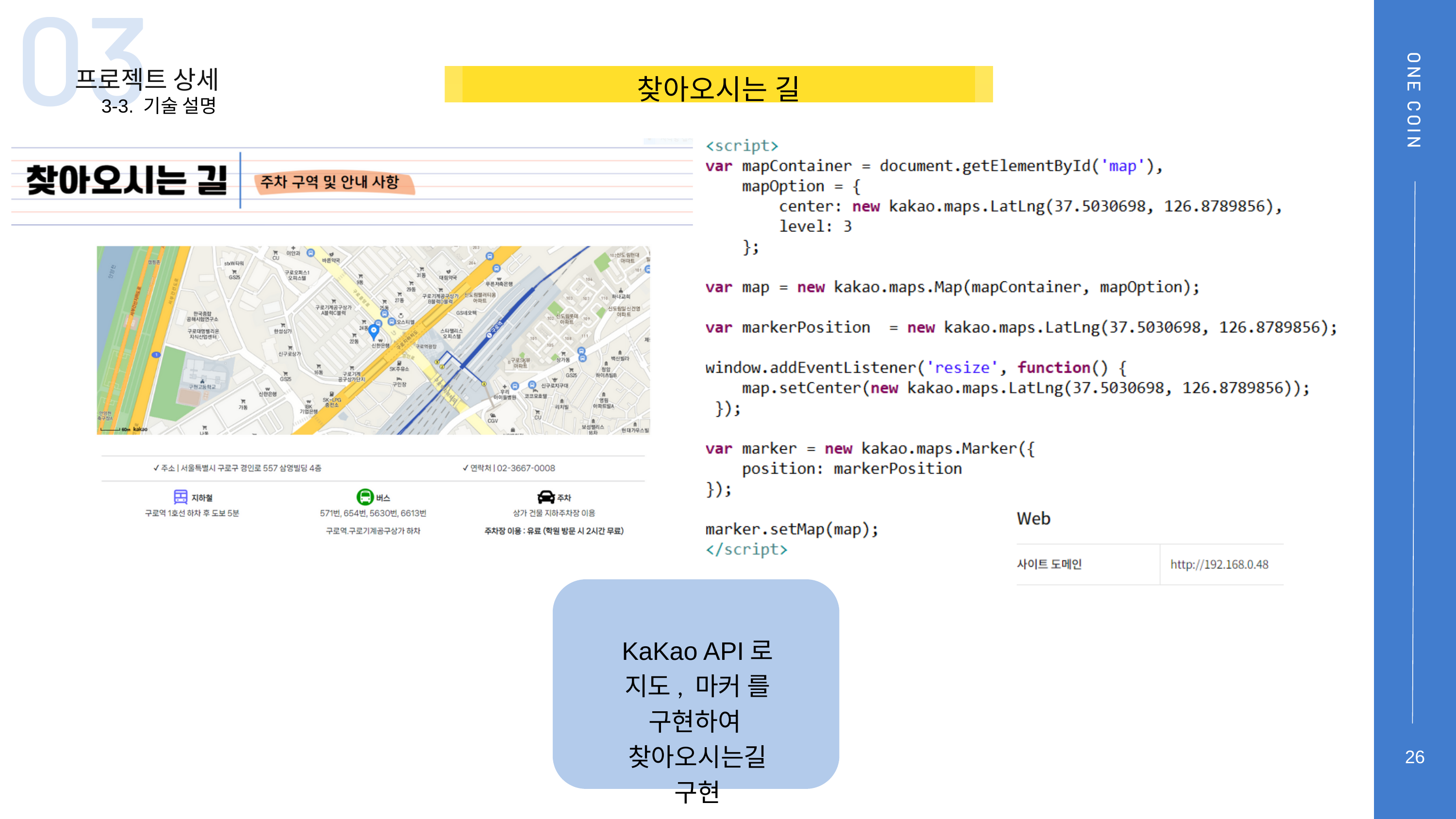

03
프로젝트 상세

찾아오시는 길
3-3. 기술 설명
ONE COIN

KaKao API로
지도, 마커 를 구현하여
찾아오시는길 구현
26